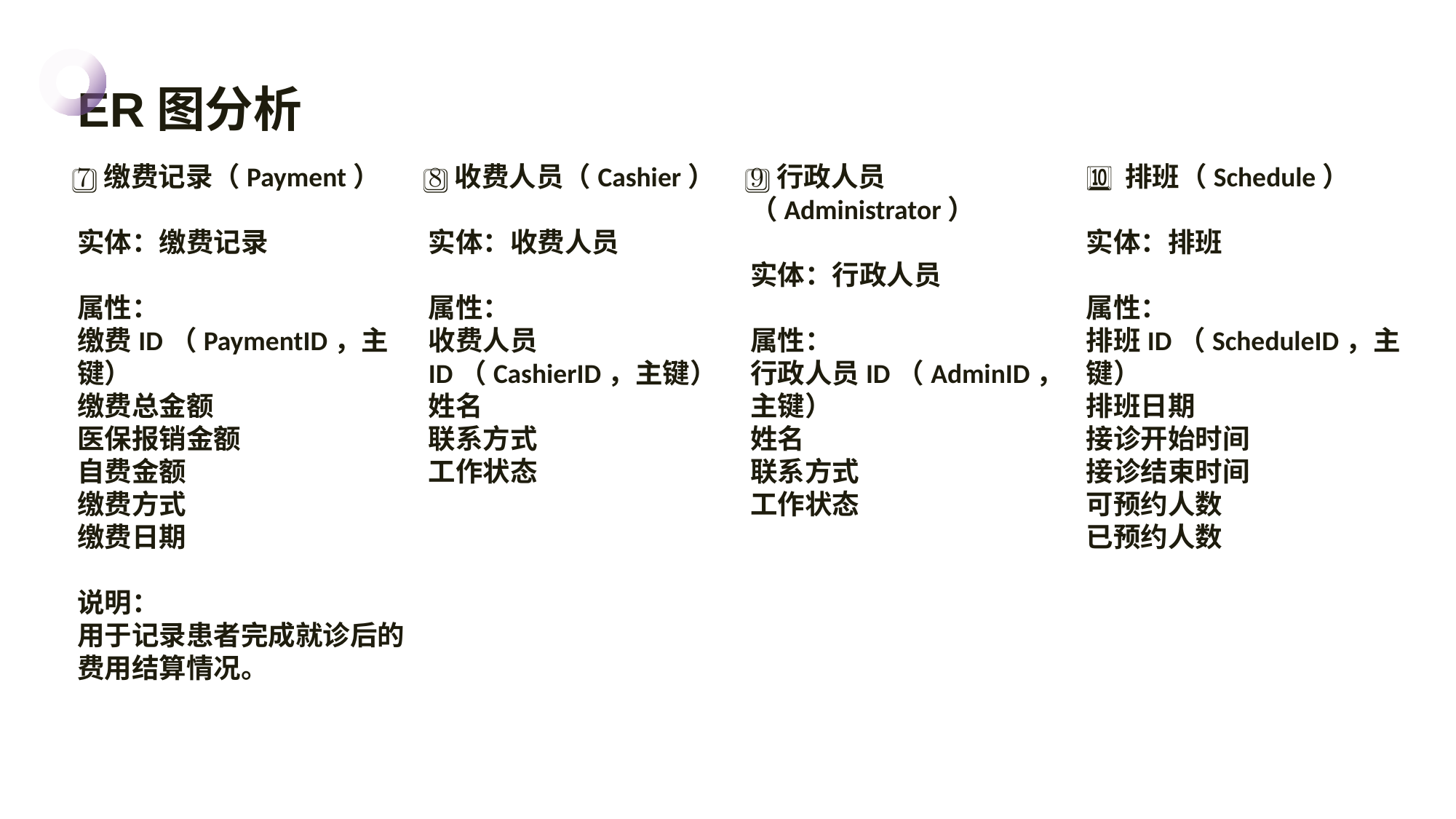

ER图分析
7️⃣ 缴费记录（Payment）

实体：缴费记录

属性：缴费ID（PaymentID，主键）缴费总金额医保报销金额自费金额缴费方式缴费日期

说明：
用于记录患者完成就诊后的费用结算情况。
8️⃣ 收费人员（Cashier）

实体：收费人员

属性：收费人员ID（CashierID，主键）姓名联系方式工作状态
9️⃣ 行政人员（Administrator）

实体：行政人员

属性：行政人员ID（AdminID，主键）姓名
联系方式工作状态
🔟 排班（Schedule）

实体：排班

属性：排班ID（ScheduleID，主键）排班日期接诊开始时间接诊结束时间可预约人数已预约人数